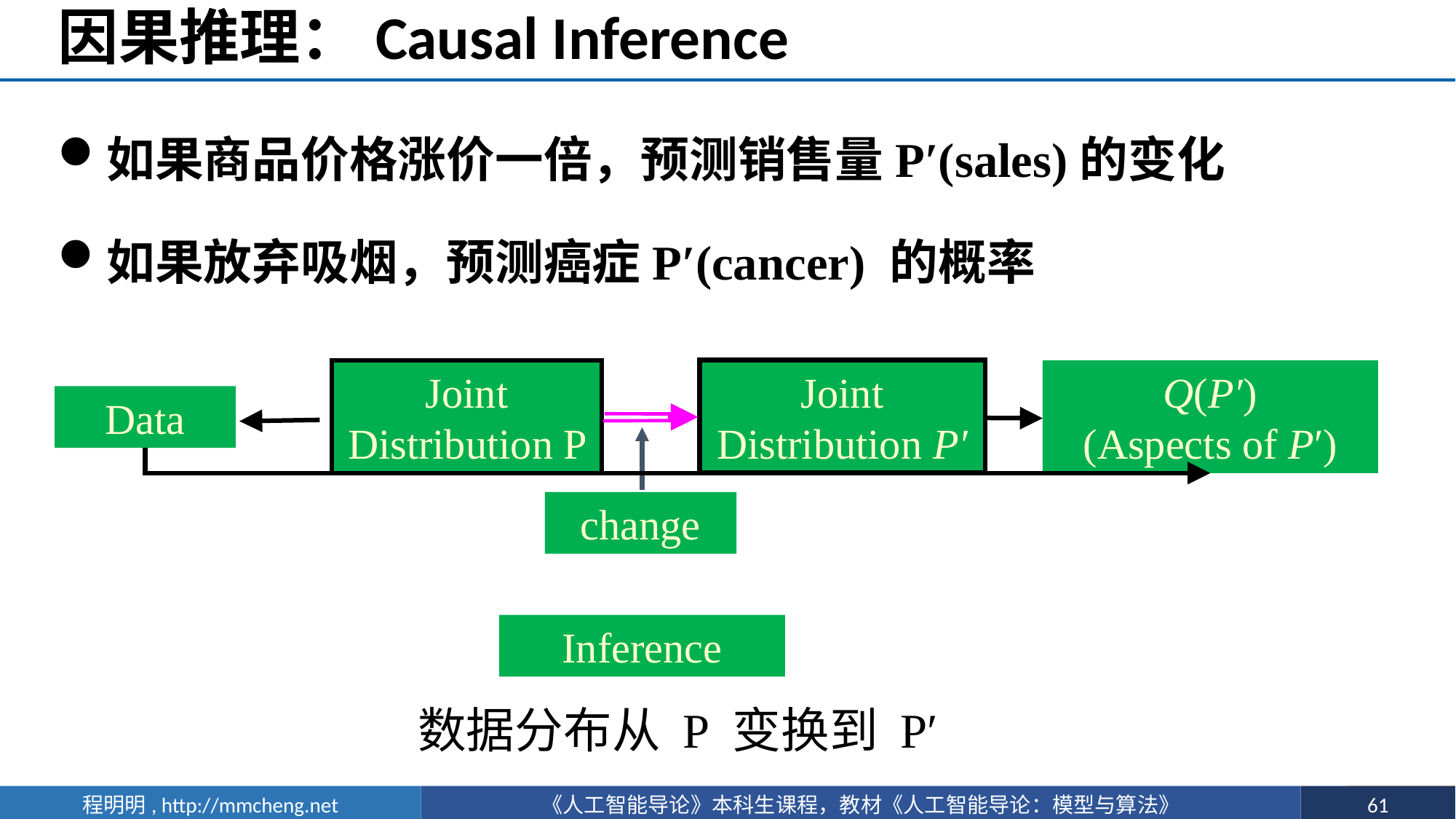

# 因果推理：Causal Inference
如果商品价格涨价一倍，预测销售量P′(sales)的变化
如果放弃吸烟，预测癌症P′(cancer) 的概率

Joint
Distribution P′
Joint
Distribution P
Q(P′)
(Aspects of P′)
Data

change
Inference
数据分布从 P 变换到 P′